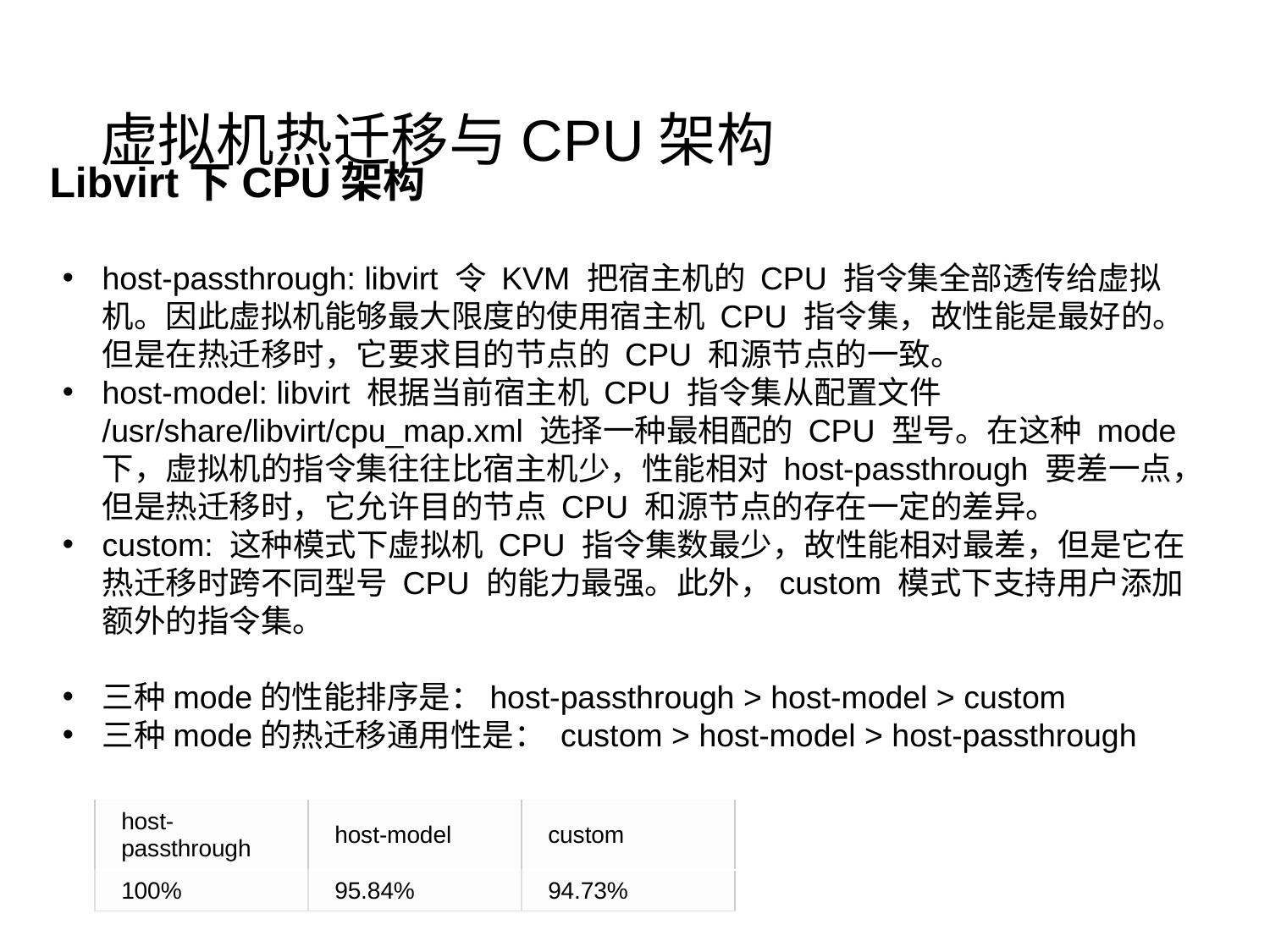

# 虚拟机热迁移与CPU架构
Libvirt下CPU架构
host-passthrough: libvirt 令 KVM 把宿主机的 CPU 指令集全部透传给虚拟机。因此虚拟机能够最大限度的使用宿主机 CPU 指令集，故性能是最好的。但是在热迁移时，它要求目的节点的 CPU 和源节点的一致。
host-model: libvirt 根据当前宿主机 CPU 指令集从配置文件 /usr/share/libvirt/cpu_map.xml 选择一种最相配的 CPU 型号。在这种 mode 下，虚拟机的指令集往往比宿主机少，性能相对 host-passthrough 要差一点，但是热迁移时，它允许目的节点 CPU 和源节点的存在一定的差异。
custom: 这种模式下虚拟机 CPU 指令集数最少，故性能相对最差，但是它在热迁移时跨不同型号 CPU 的能力最强。此外，custom 模式下支持用户添加额外的指令集。

三种mode的性能排序是：host-passthrough > host-model > custom
三种mode的热迁移通用性是： custom > host-model > host-passthrough
| host-passthrough | host-model | custom |
| --- | --- | --- |
| 100% | 95.84% | 94.73% |